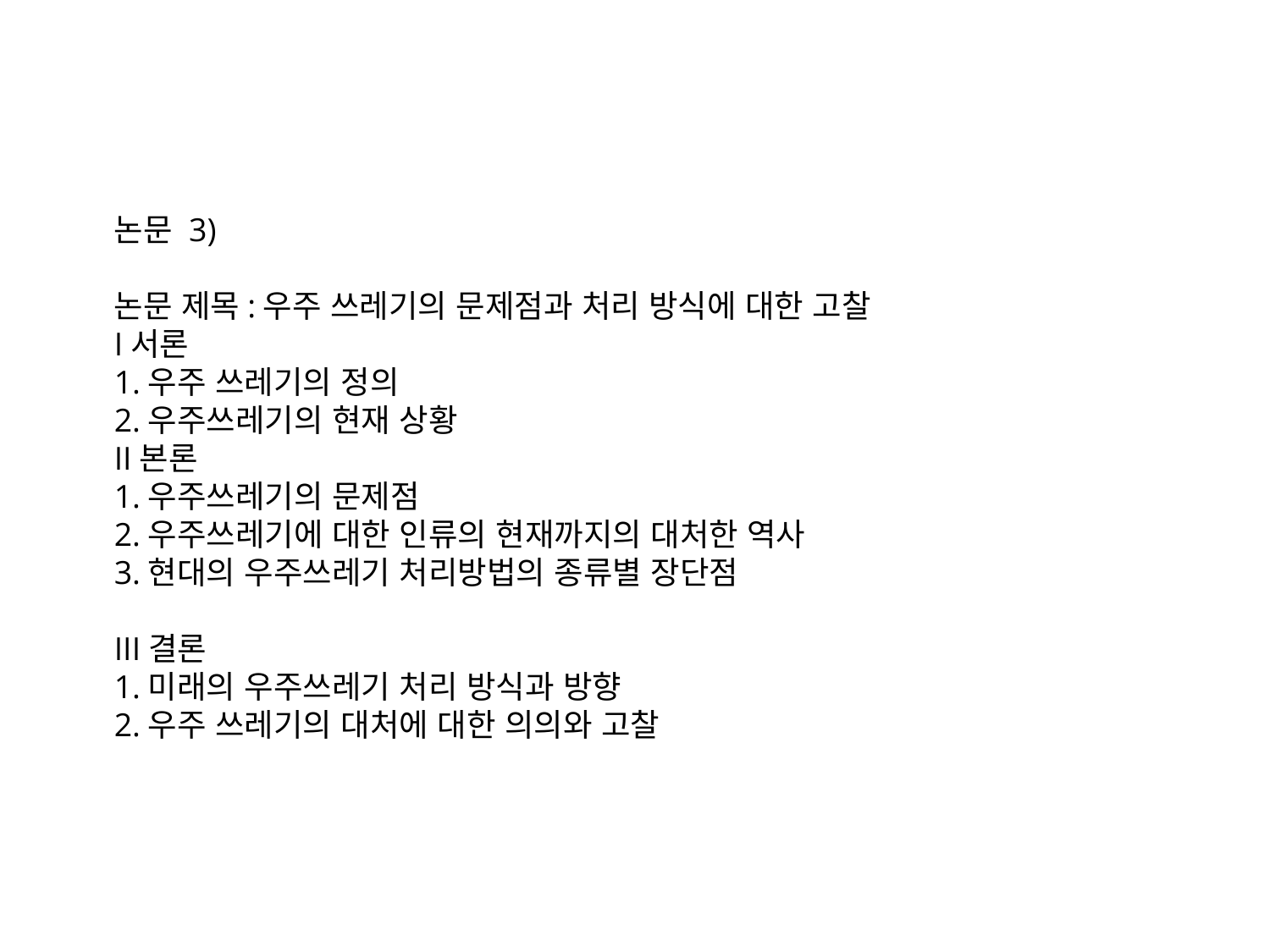

논문 3)

논문 제목:우주 쓰레기의 문제점과 처리 방식에 대한 고찰
I서론
1.우주 쓰레기의 정의
2.우주쓰레기의 현재 상황
II본론
1.우주쓰레기의 문제점
2.우주쓰레기에 대한 인류의 현재까지의 대처한 역사
3.현대의 우주쓰레기 처리방법의 종류별 장단점
III결론
1.미래의 우주쓰레기 처리 방식과 방향
2.우주 쓰레기의 대처에 대한 의의와 고찰